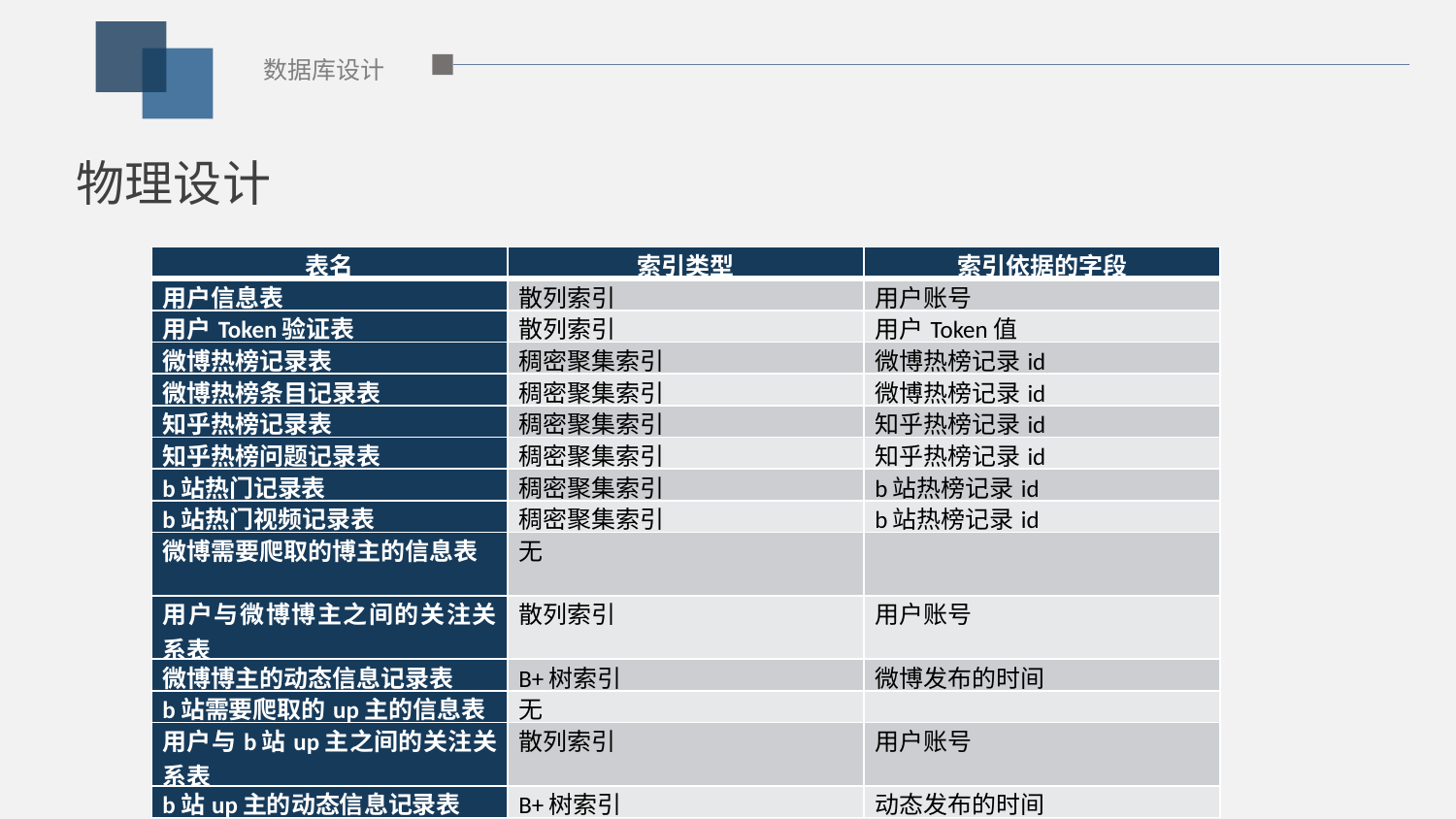

数据库设计

物理设计
| 表名 | 索引类型 | 索引依据的字段 |
| --- | --- | --- |
| 用户信息表 | 散列索引 | 用户账号 |
| 用户Token验证表 | 散列索引 | 用户Token值 |
| 微博热榜记录表 | 稠密聚集索引 | 微博热榜记录id |
| 微博热榜条目记录表 | 稠密聚集索引 | 微博热榜记录id |
| 知乎热榜记录表 | 稠密聚集索引 | 知乎热榜记录id |
| 知乎热榜问题记录表 | 稠密聚集索引 | 知乎热榜记录id |
| b站热门记录表 | 稠密聚集索引 | b站热榜记录id |
| b站热门视频记录表 | 稠密聚集索引 | b站热榜记录id |
| 微博需要爬取的博主的信息表 | 无 |  |
| 用户与微博博主之间的关注关系表 | 散列索引 | 用户账号 |
| 微博博主的动态信息记录表 | B+树索引 | 微博发布的时间 |
| b站需要爬取的up主的信息表 | 无 |  |
| 用户与b站up主之间的关注关系表 | 散列索引 | 用户账号 |
| b站up主的动态信息记录表 | B+树索引 | 动态发布的时间 |